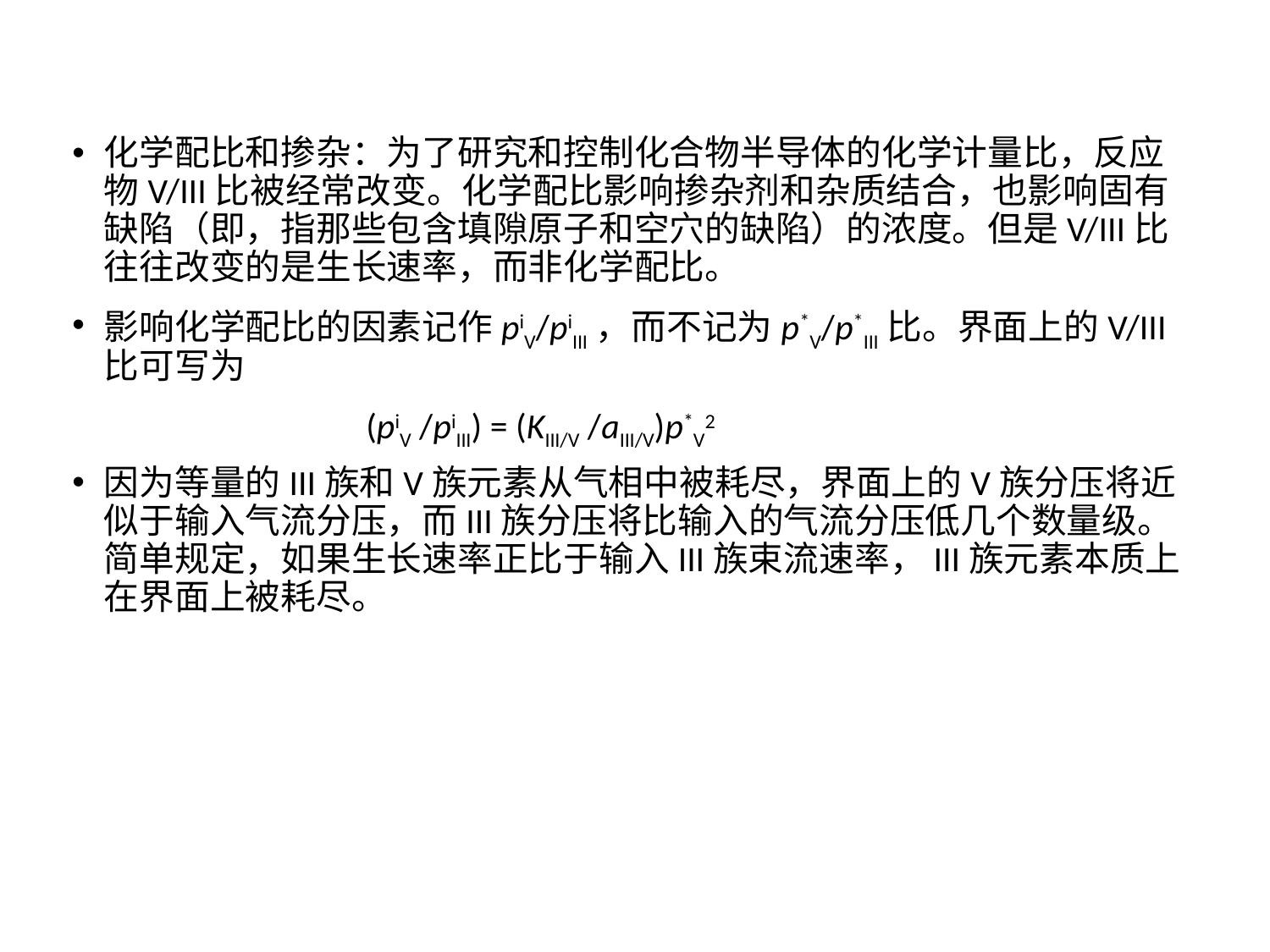

化学配比和掺杂：为了研究和控制化合物半导体的化学计量比，反应物V/III比被经常改变。化学配比影响掺杂剂和杂质结合，也影响固有缺陷（即，指那些包含填隙原子和空穴的缺陷）的浓度。但是V/III比往往改变的是生长速率，而非化学配比。
影响化学配比的因素记作piV/piIII，而不记为p*V/p*III比。界面上的V/III比可写为
			 (piV /piIII) = (KIII/V /aIII/V)p*V2
因为等量的III族和V族元素从气相中被耗尽，界面上的V族分压将近似于输入气流分压，而III族分压将比输入的气流分压低几个数量级。简单规定，如果生长速率正比于输入III族束流速率，III族元素本质上在界面上被耗尽。
57